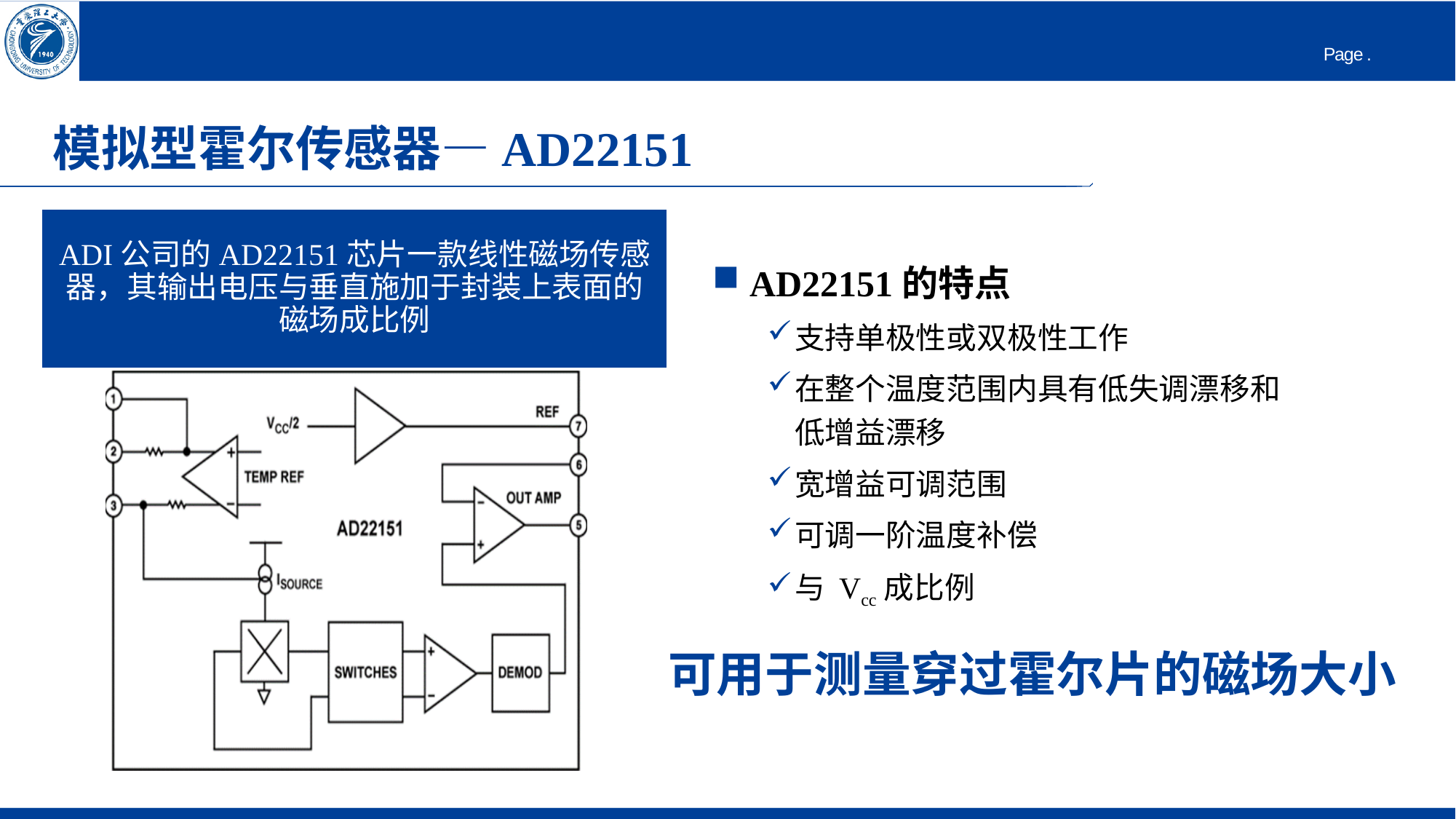

# 模拟型霍尔传感器—AD22151
ADI公司的AD22151芯片一款线性磁场传感器，其输出电压与垂直施加于封装上表面的磁场成比例
 AD22151的特点
支持单极性或双极性工作
在整个温度范围内具有低失调漂移和低增益漂移
宽增益可调范围
可调一阶温度补偿
与 Vcc成比例

可用于测量穿过霍尔片的磁场大小